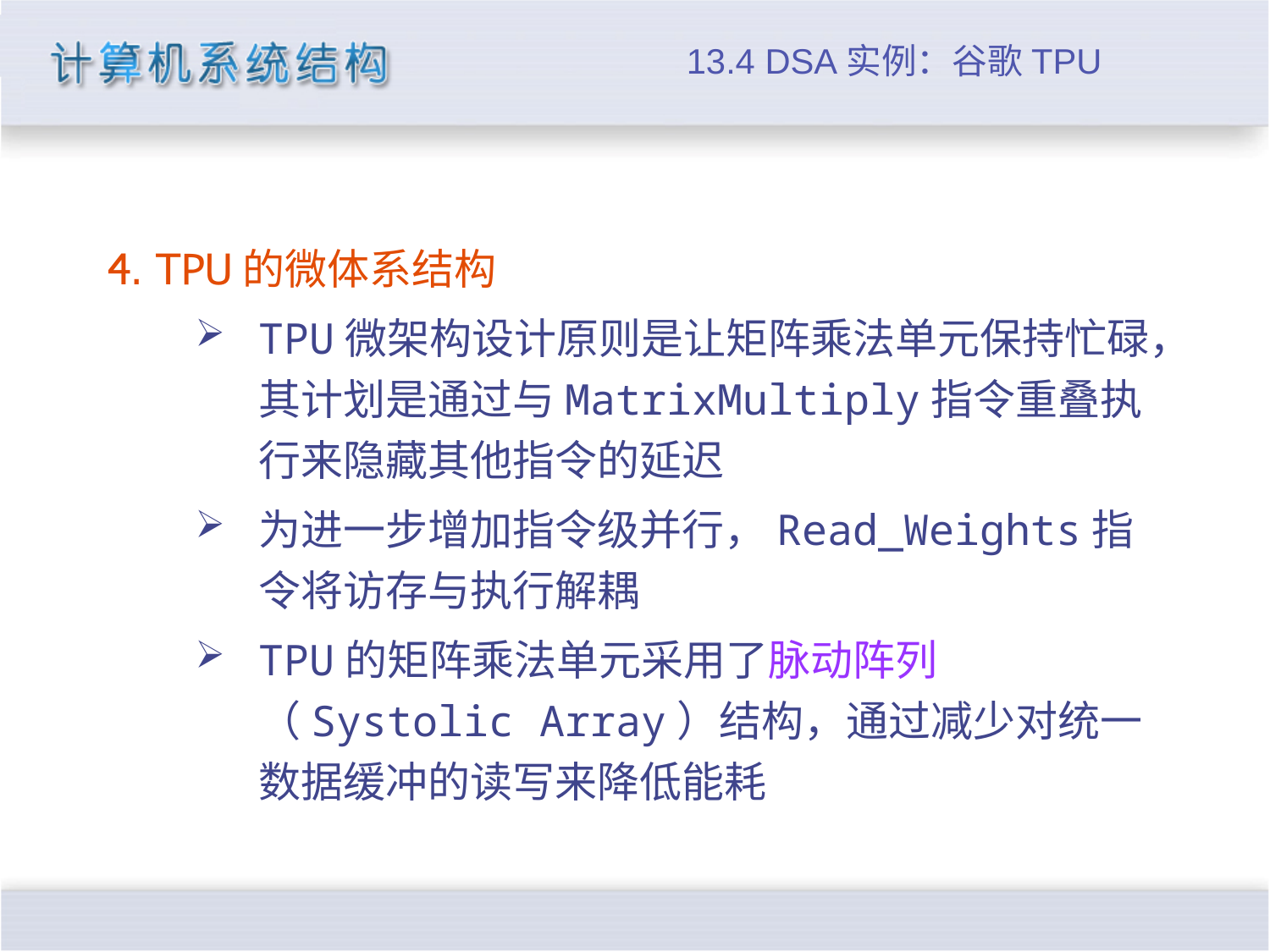

# 13.4 DSA实例：谷歌TPU
4. TPU的微体系结构
TPU微架构设计原则是让矩阵乘法单元保持忙碌，其计划是通过与MatrixMultiply指令重叠执行来隐藏其他指令的延迟
为进一步增加指令级并行，Read_Weights指令将访存与执行解耦
TPU的矩阵乘法单元采用了脉动阵列（Systolic Array）结构，通过减少对统一数据缓冲的读写来降低能耗